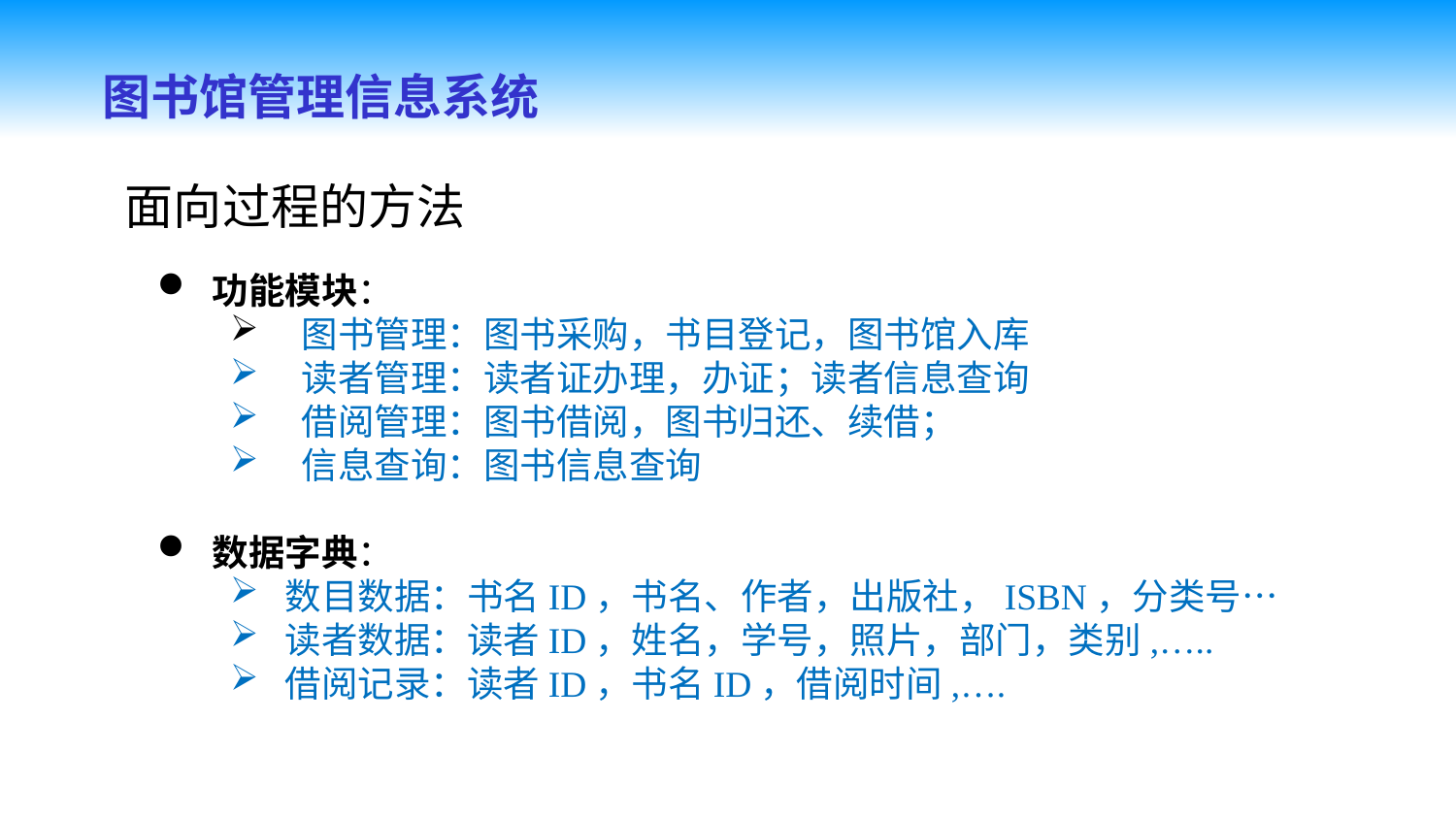

图书馆管理信息系统
面向过程的方法
功能模块：
 图书管理：图书采购，书目登记，图书馆入库
 读者管理：读者证办理，办证；读者信息查询
 借阅管理：图书借阅，图书归还、续借；
 信息查询：图书信息查询

数据字典：
数目数据：书名ID，书名、作者，出版社，ISBN，分类号…
读者数据：读者ID，姓名，学号，照片，部门，类别,…..
借阅记录：读者ID，书名ID，借阅时间,….